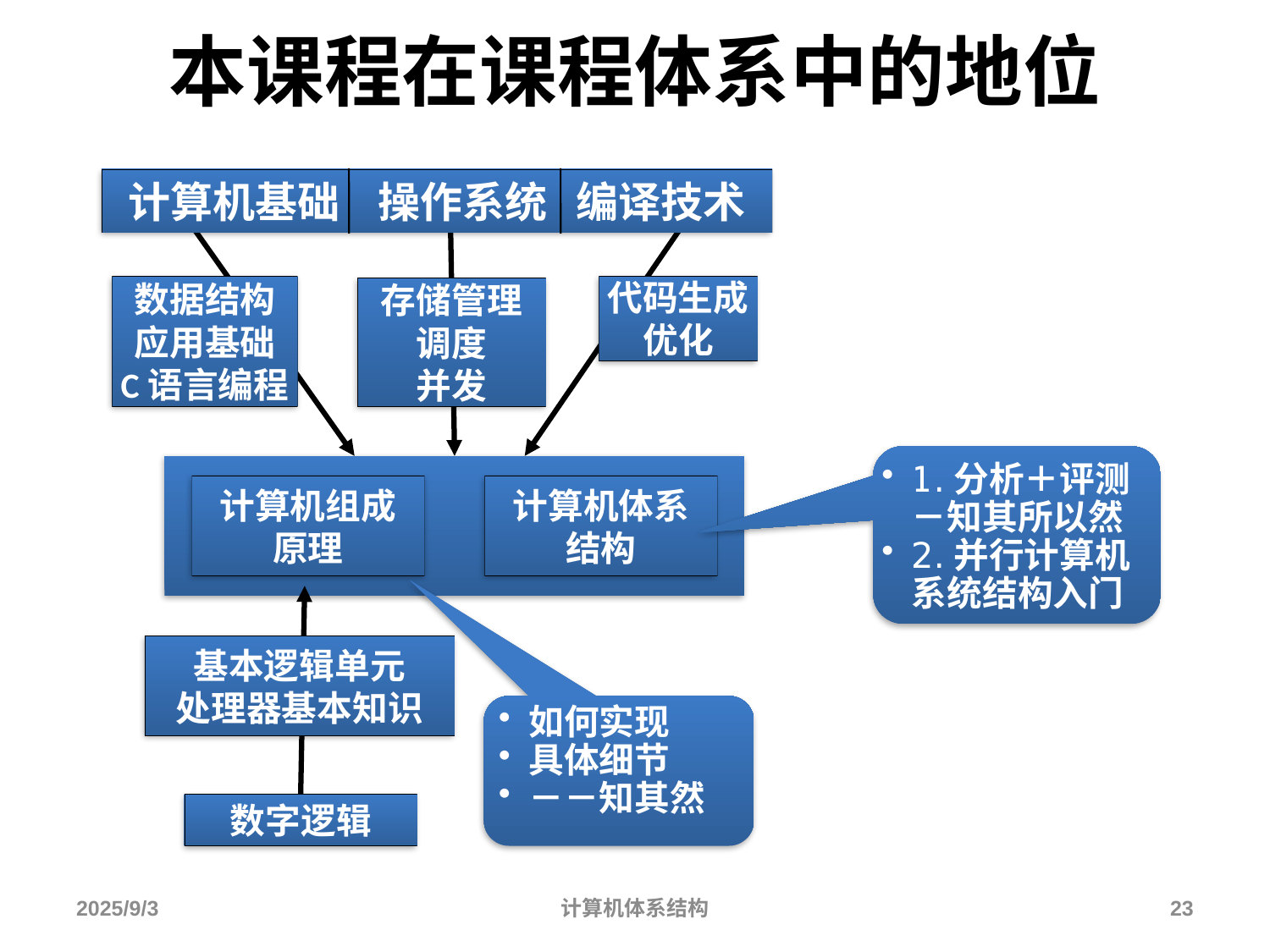

# 本课程在课程体系中的地位
计算机基础    操作系统   编译技术

数据结构
应用基础
C语言编程
代码生成
优化
存储管理
调度
并发
1.分析＋评测－知其所以然
2.并行计算机系统结构入门

计算机组成
原理
计算机体系
结构

基本逻辑单元
处理器基本知识
如何实现
具体细节
－－知其然
数字逻辑
2025/9/3
计算机体系结构
23